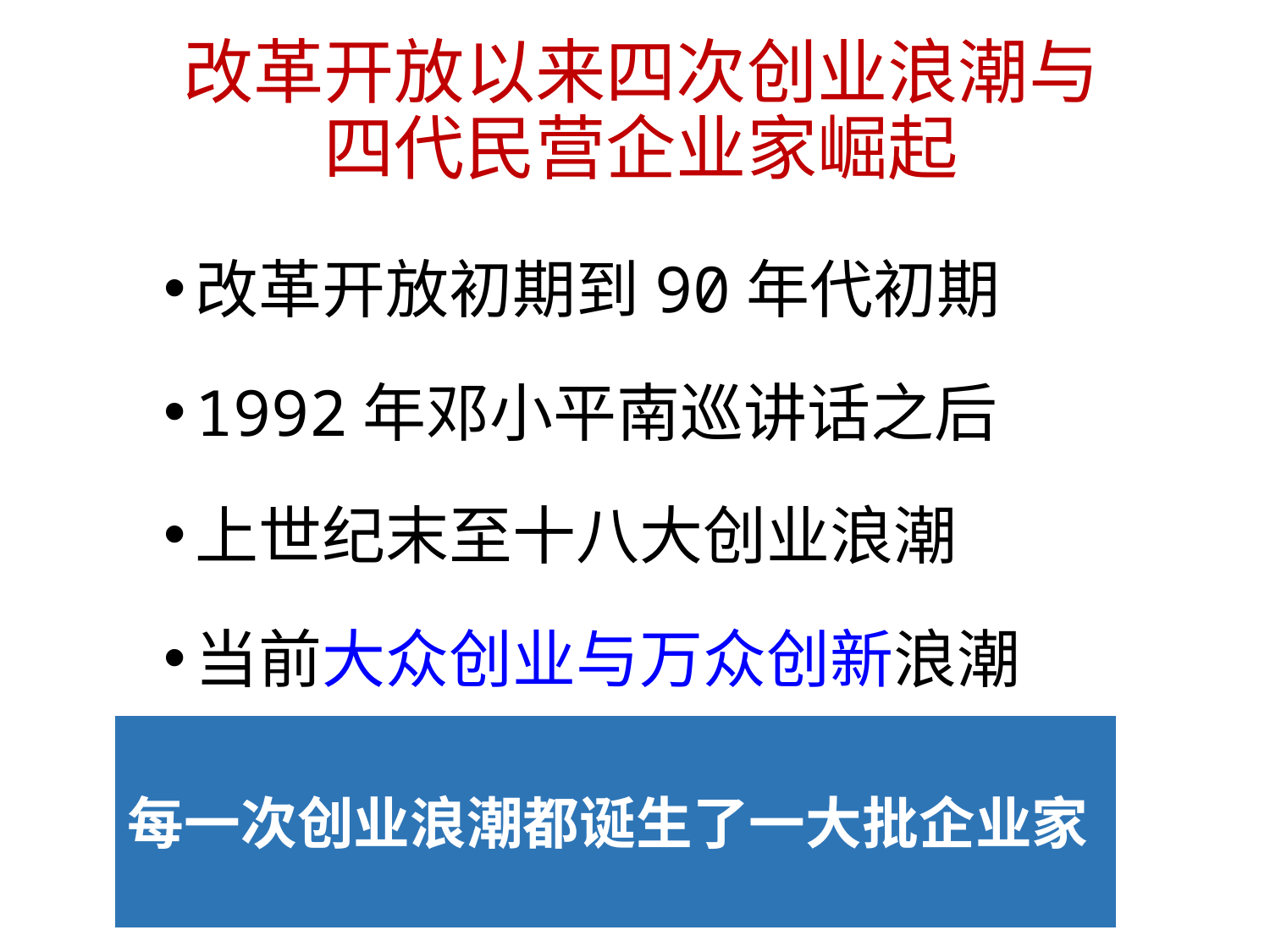

改革开放以来四次创业浪潮与
四代民营企业家崛起
改革开放初期到90年代初期
1992年邓小平南巡讲话之后
上世纪末至十八大创业浪潮
当前大众创业与万众创新浪潮
每一次创业浪潮都诞生了一大批企业家